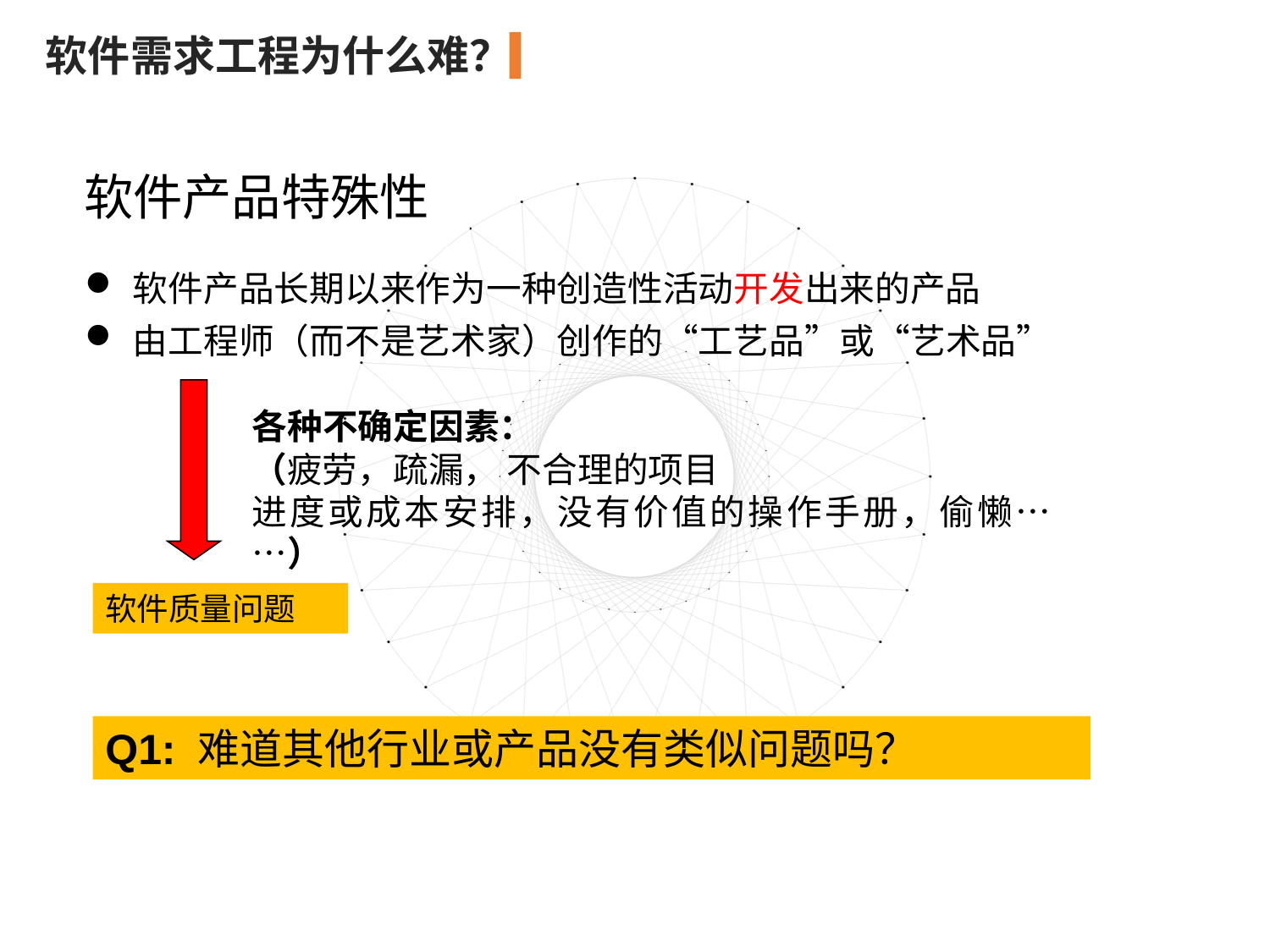

软件需求工程为什么难？

软件产品特殊性
软件产品长期以来作为一种创造性活动开发出来的产品
由工程师（而不是艺术家）创作的“工艺品”或“艺术品”

各种不确定因素：
（疲劳，疏漏， 不合理的项目
进度或成本安排，没有价值的操作手册，偷懒……）
软件质量问题
Q1: 难道其他行业或产品没有类似问题吗？